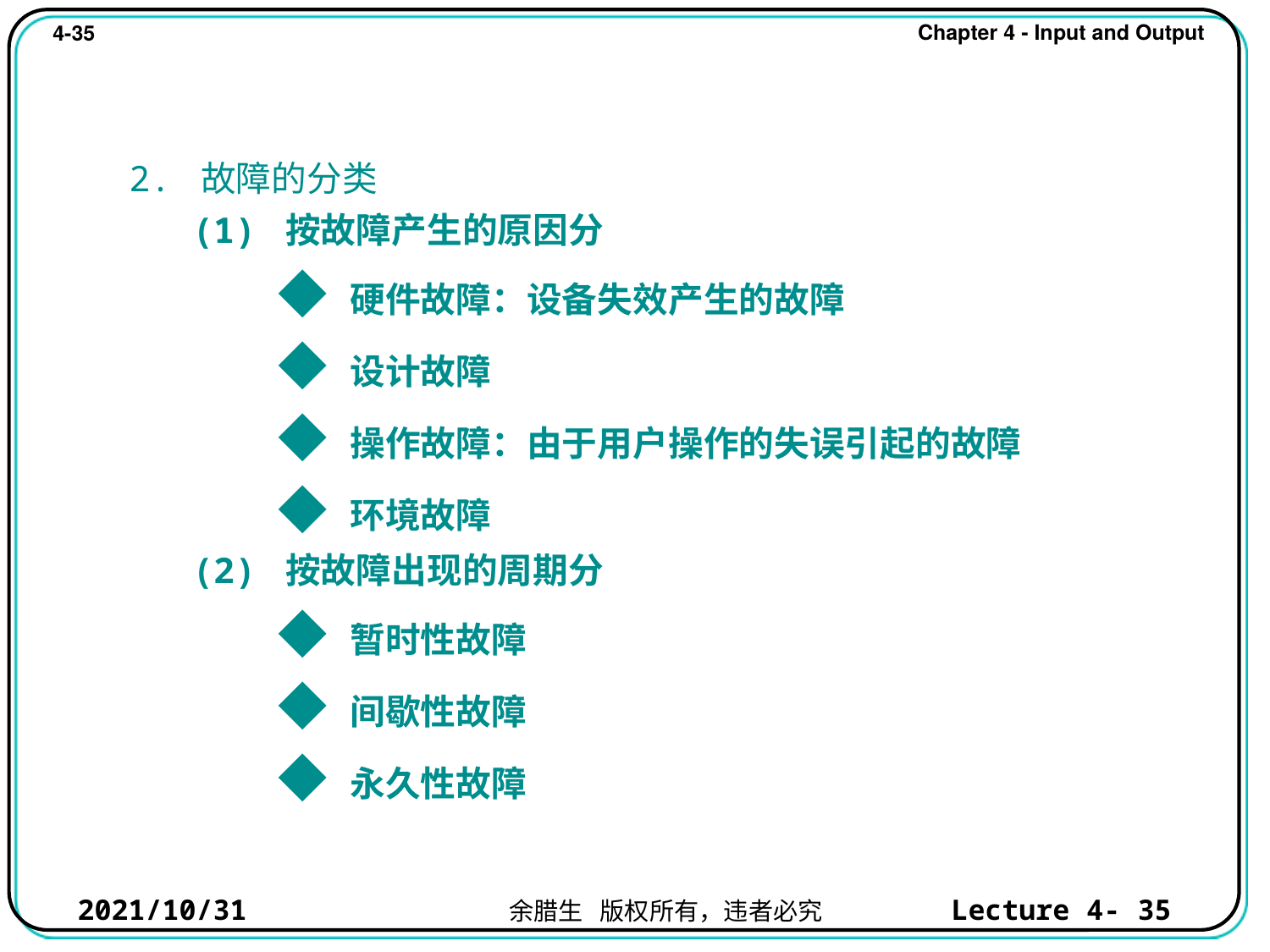

2. 故障的分类
(1) 按故障产生的原因分
  ◆ 硬件故障：设备失效产生的故障
  ◆ 设计故障
  ◆ 操作故障：由于用户操作的失误引起的故障
  ◆ 环境故障
(2) 按故障出现的周期分
  ◆ 暂时性故障
  ◆ 间歇性故障
  ◆ 永久性故障

2021/10/31
Lecture 4- 35